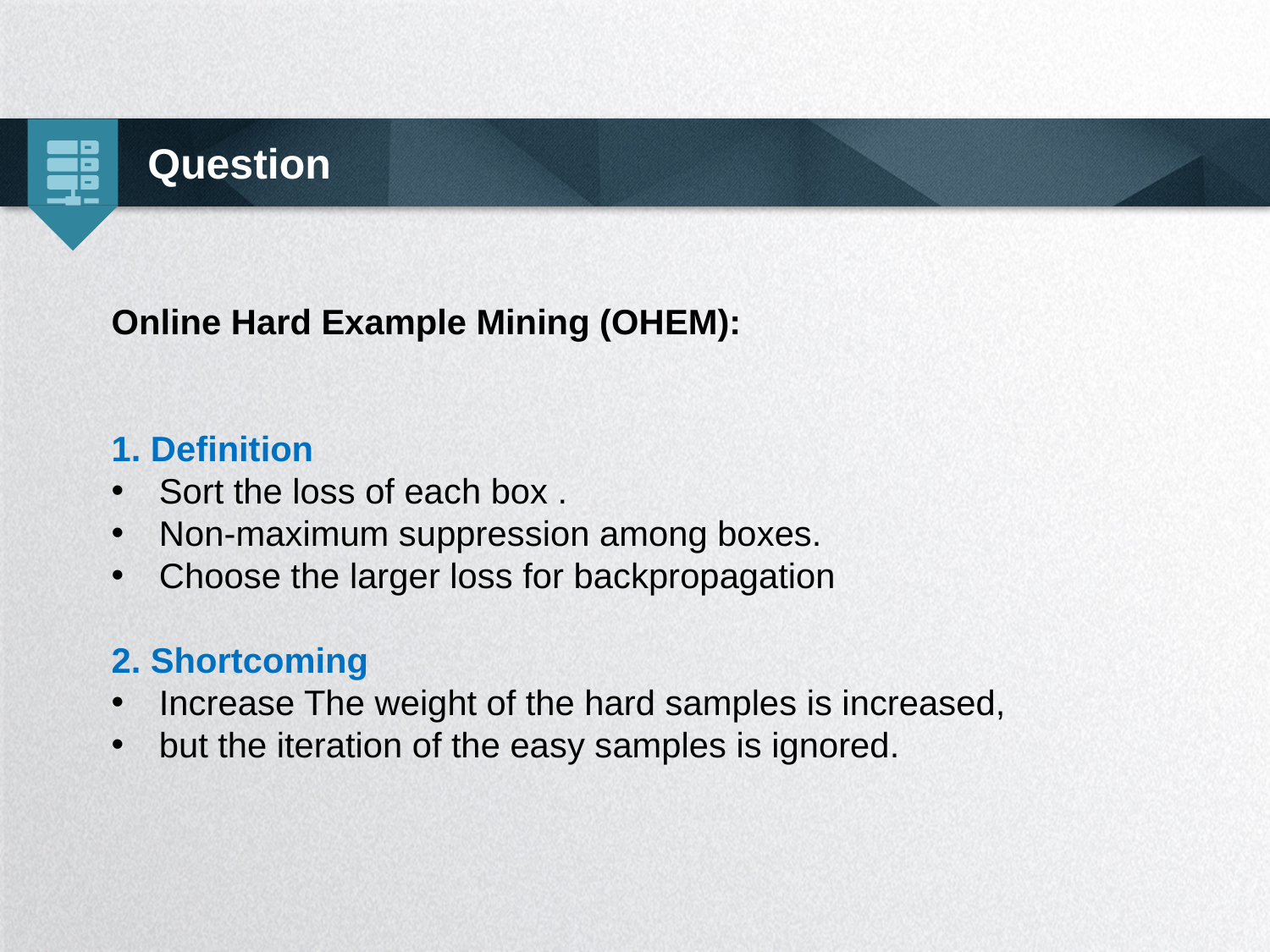

Question
Online Hard Example Mining (OHEM):

1. Definition
Sort the loss of each box .
Non-maximum suppression among boxes.
Choose the larger loss for backpropagation

2. Shortcoming
Increase The weight of the hard samples is increased,
but the iteration of the easy samples is ignored.

延时符